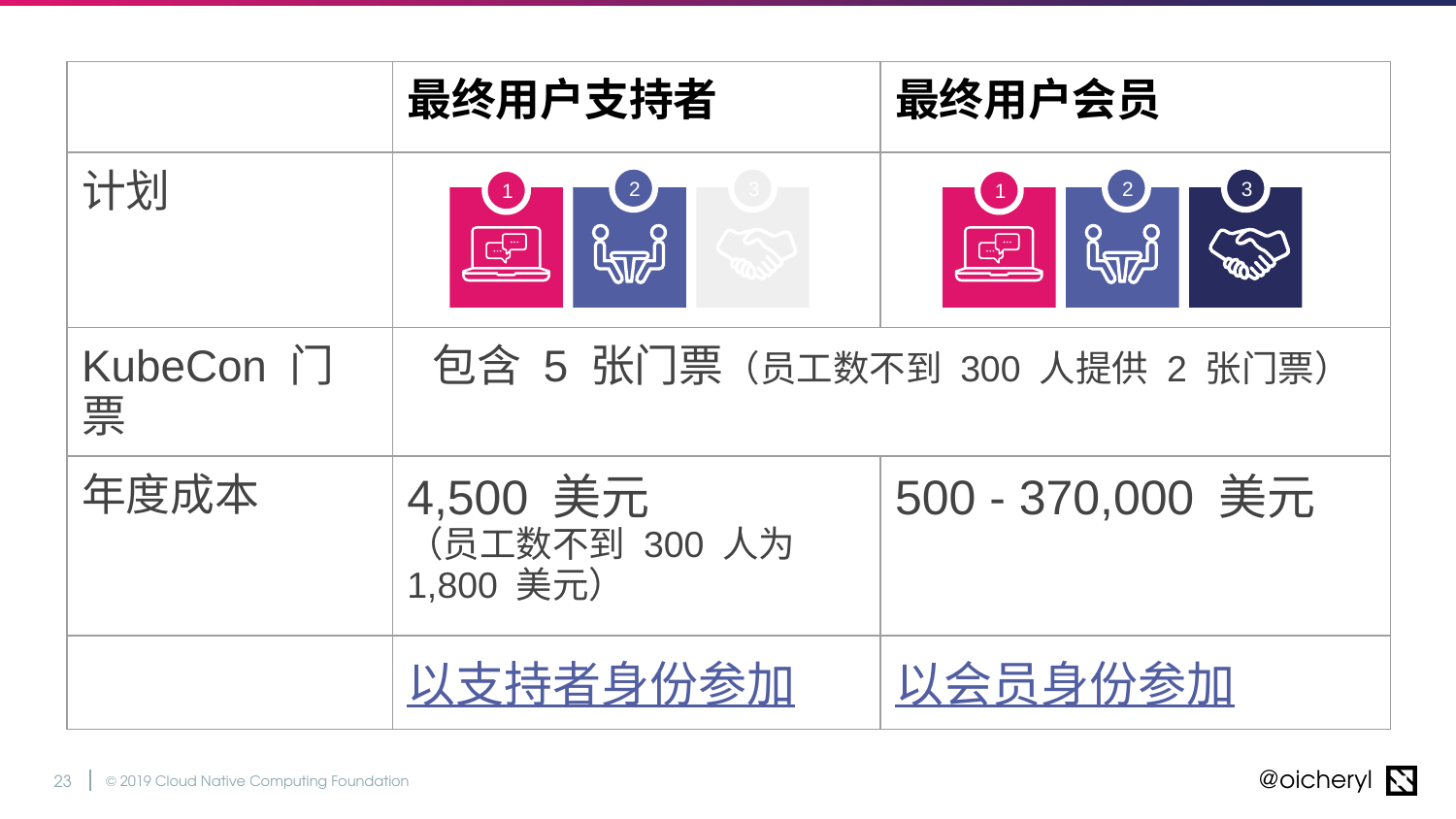

|  | 最终用户支持者 | 最终用户会员 |
| --- | --- | --- |
| 计划 |  |  |
| KubeCon 门票 | 包含 5 张门票（员工数不到 300 人提供 2 张门票） |  |
| 年度成本 | 4,500 美元 （员工数不到 300 人为 1,800 美元） | 500 - 370,000 美元 |
|  | 以支持者身份参加 | 以会员身份参加 |
2
2
3
3
1
1